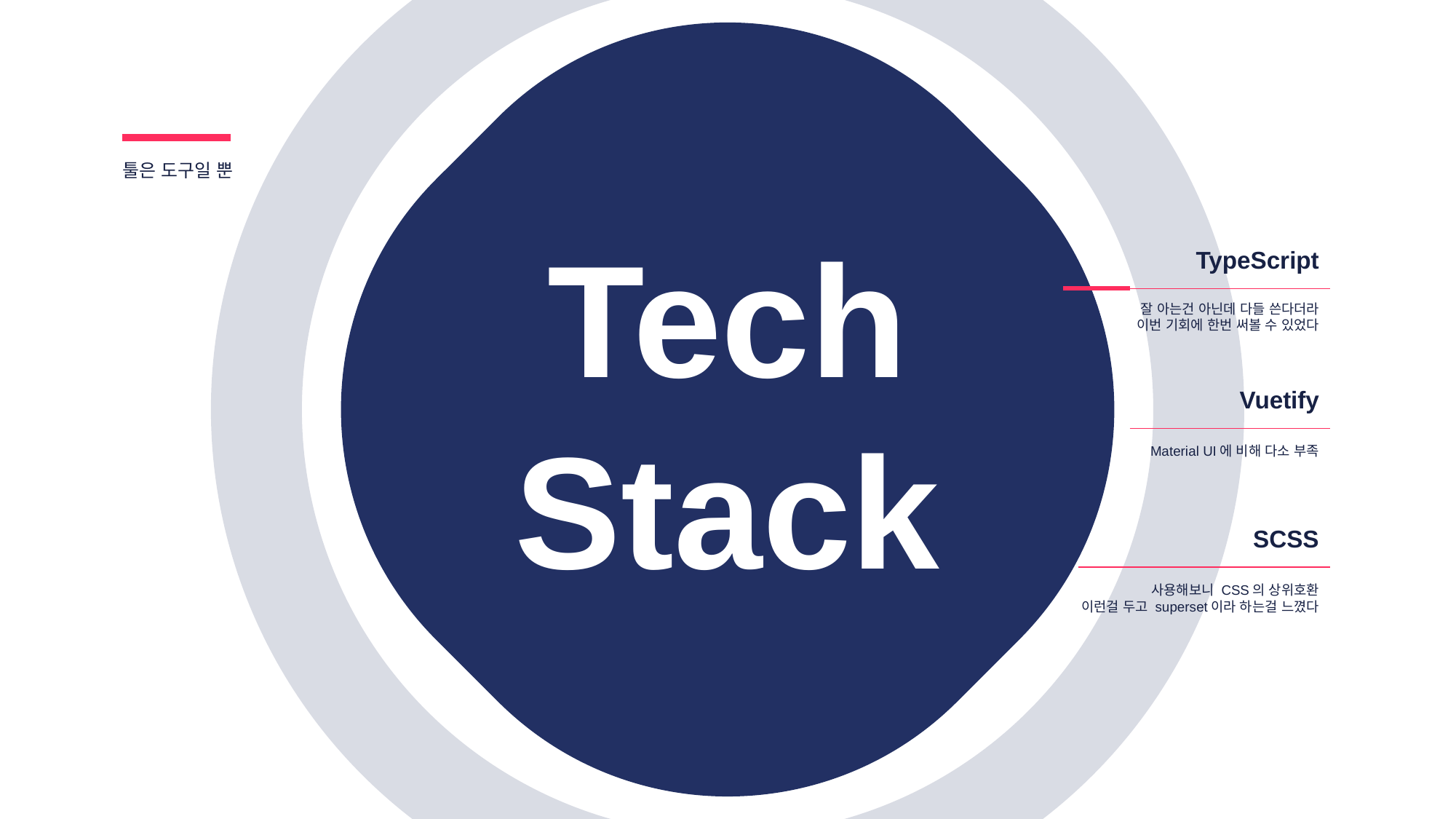

툴은 도구일 뿐
Tech
Stack
TypeScript
잘 아는건 아닌데 다들 쓴다더라
이번 기회에 한번 써볼 수 있었다
Vuetify
Material UI에 비해 다소 부족
SCSS
사용해보니 CSS의 상위호환
이런걸 두고 superset이라 하는걸 느꼈다
https://pixabay.com/en/metro-st-petersburg-tube-tunnel-3714290/
https://www.pexels.com/photo/business-codes-coding-communication-360591/